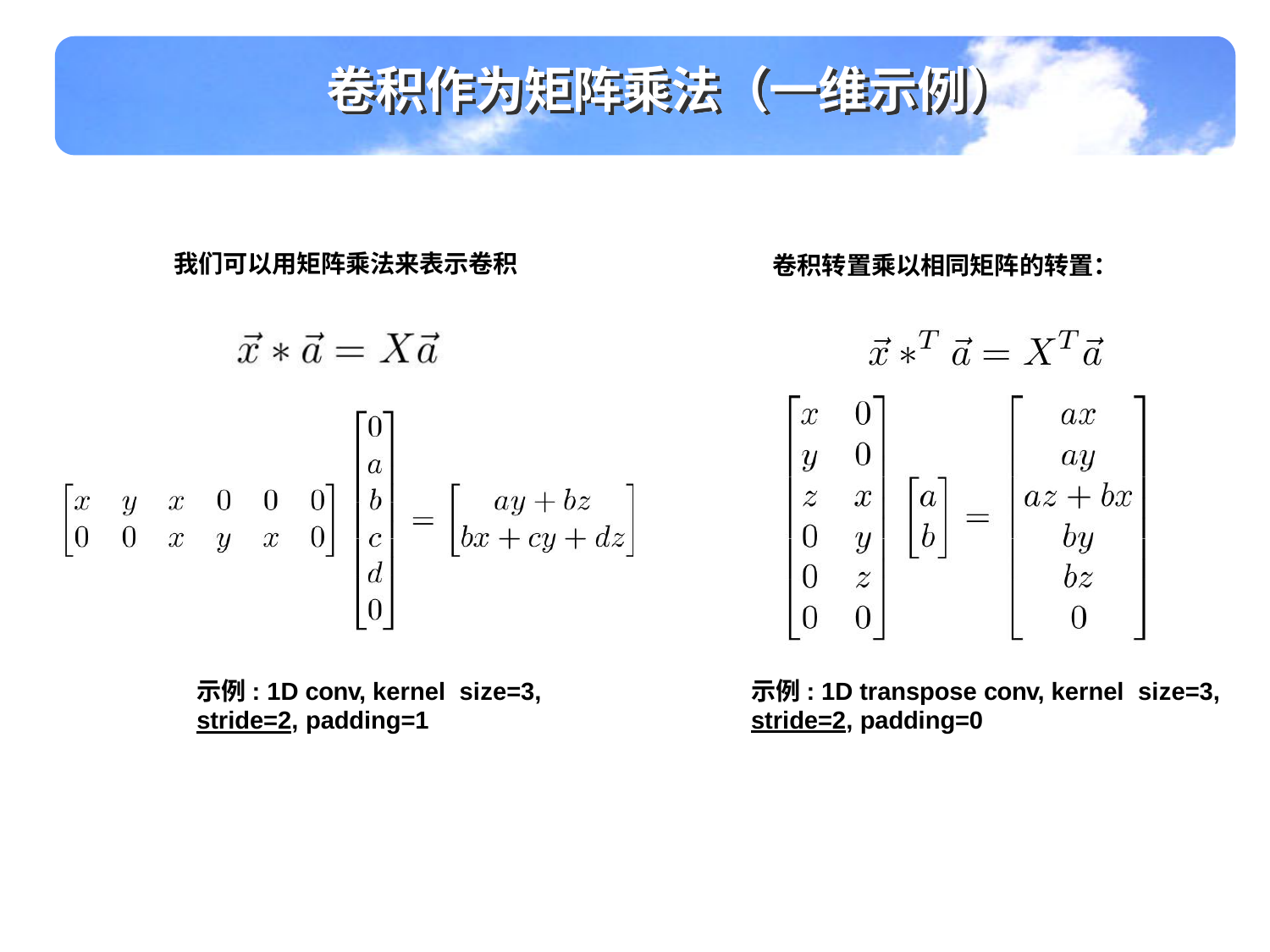

卷积作为矩阵乘法（一维示例）
我们可以用矩阵乘法来表示卷积
卷积转置乘以相同矩阵的转置：

示例: 1D transpose conv, kernel  size=3, stride=2, padding=0
示例: 1D conv, kernel  size=3, stride=2, padding=1